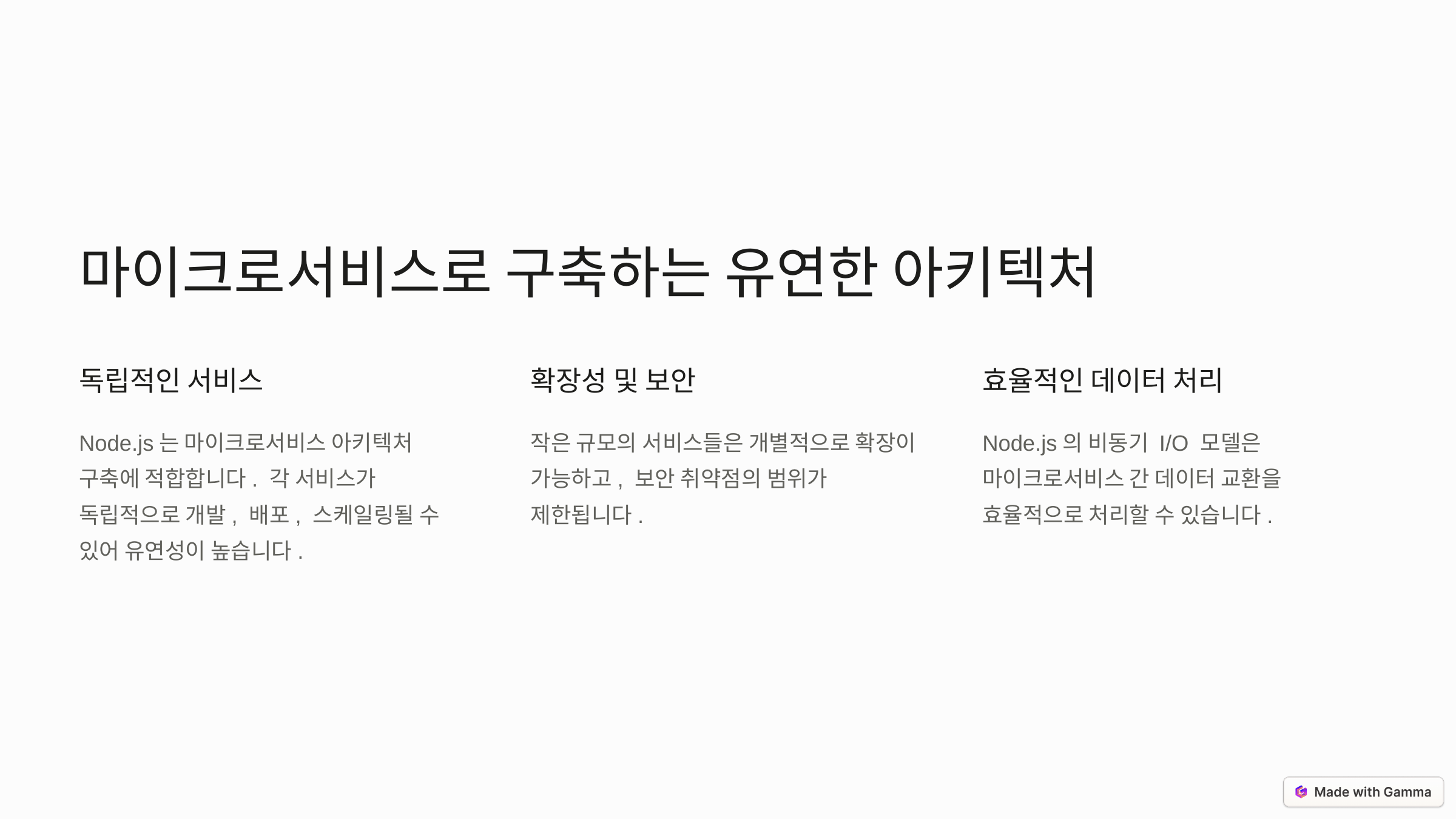

마이크로서비스로 구축하는 유연한 아키텍처
독립적인 서비스
확장성 및 보안
효율적인 데이터 처리
Node.js는 마이크로서비스 아키텍처 구축에 적합합니다. 각 서비스가 독립적으로 개발, 배포, 스케일링될 수 있어 유연성이 높습니다.
작은 규모의 서비스들은 개별적으로 확장이 가능하고, 보안 취약점의 범위가 제한됩니다.
Node.js의 비동기 I/O 모델은 마이크로서비스 간 데이터 교환을 효율적으로 처리할 수 있습니다.